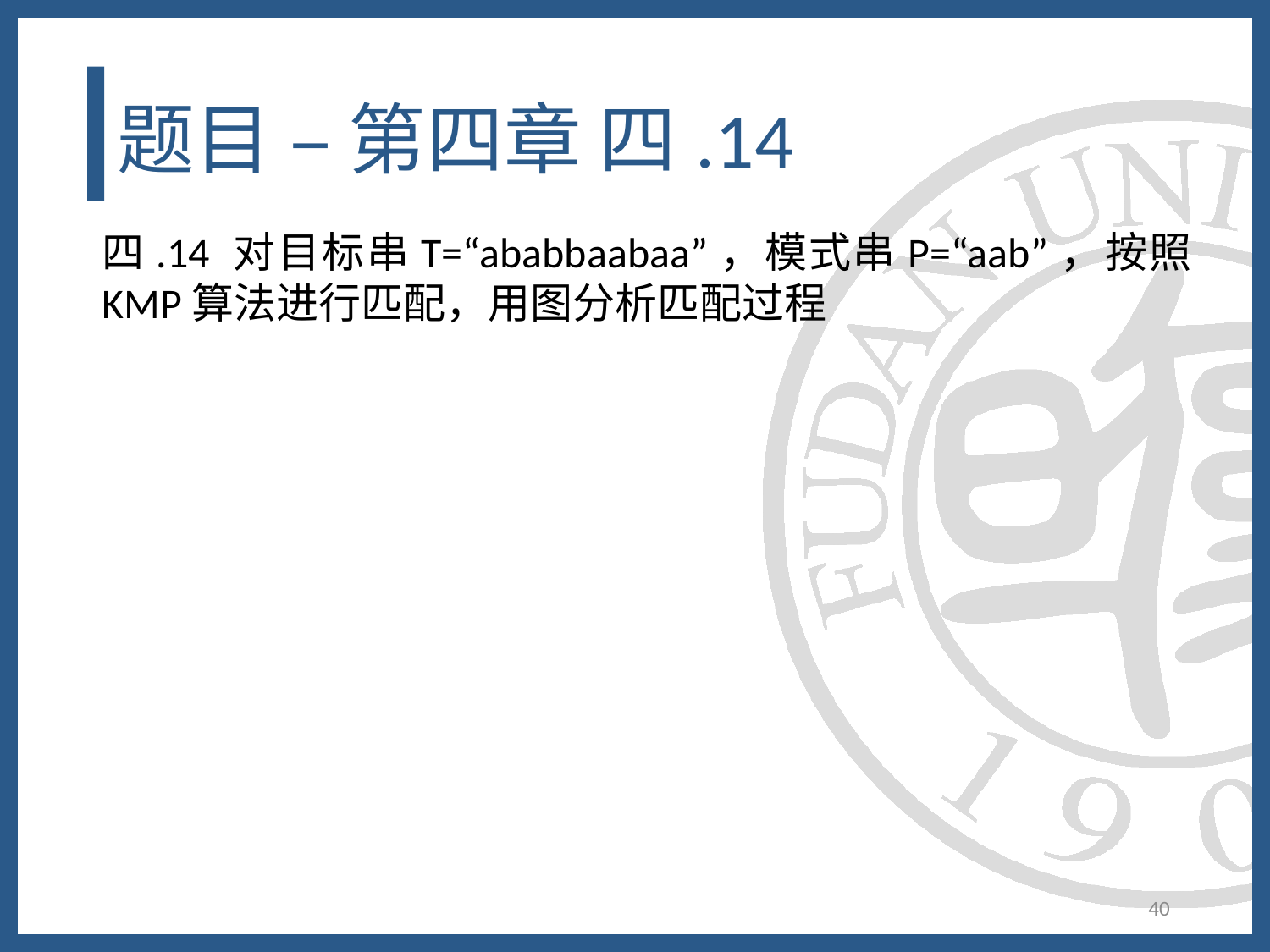

# 题目 – 第四章 四.14
四.14 对目标串T=“ababbaabaa”，模式串P=“aab”，按照KMP算法进行匹配，用图分析匹配过程

40